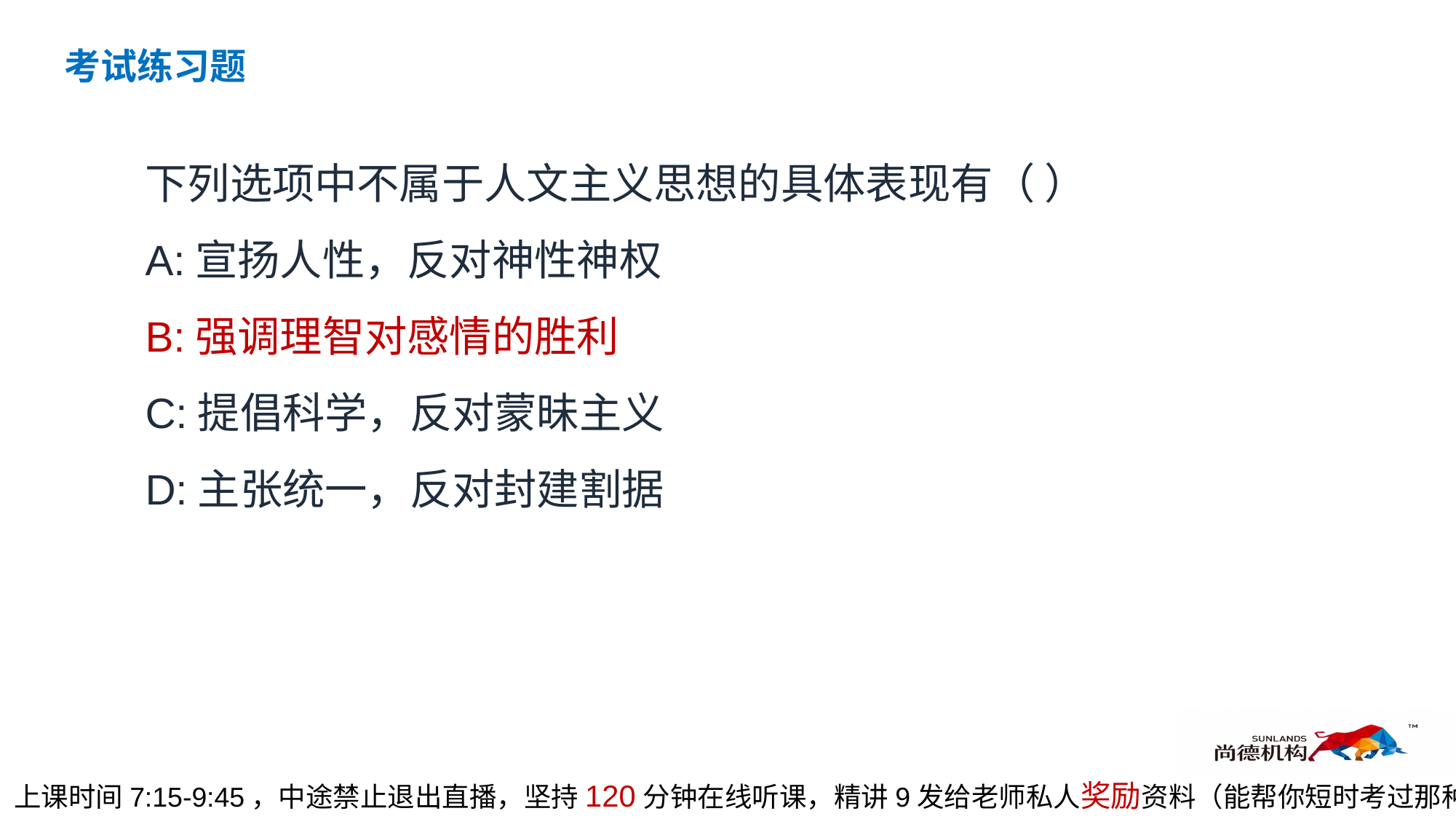

考试练习题
下列选项中不属于人文主义思想的具体表现有（ ）
A:宣扬人性，反对神性神权
B:强调理智对感情的胜利
C:提倡科学，反对蒙昧主义
D:主张统一，反对封建割据